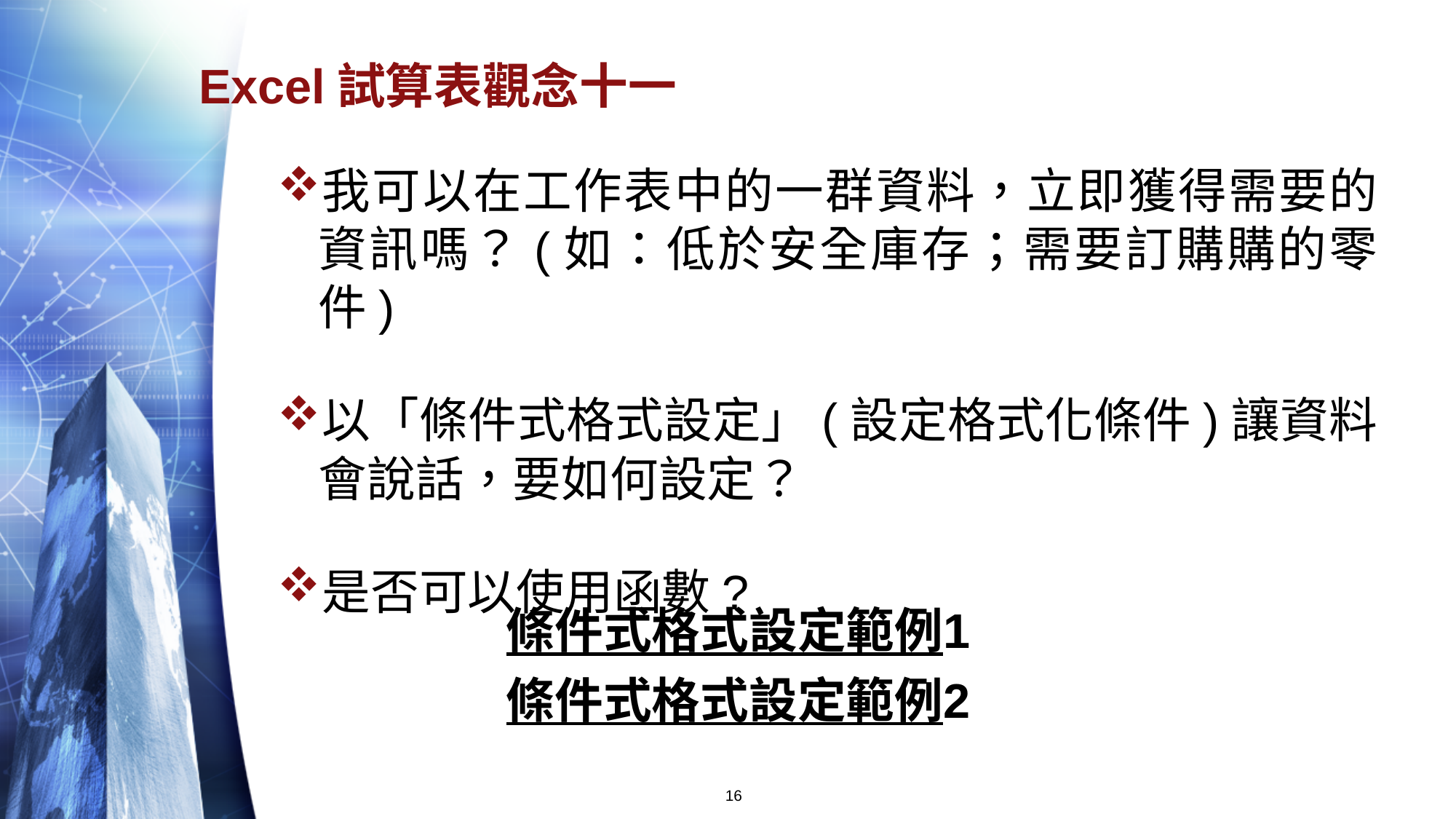

# Excel試算表觀念十一
我可以在工作表中的一群資料，立即獲得需要的資訊嗎？(如：低於安全庫存；需要訂購購的零件)
以「條件式格式設定」(設定格式化條件)讓資料會說話，要如何設定？
是否可以使用函數?
條件式格式設定範例1
條件式格式設定範例2
16